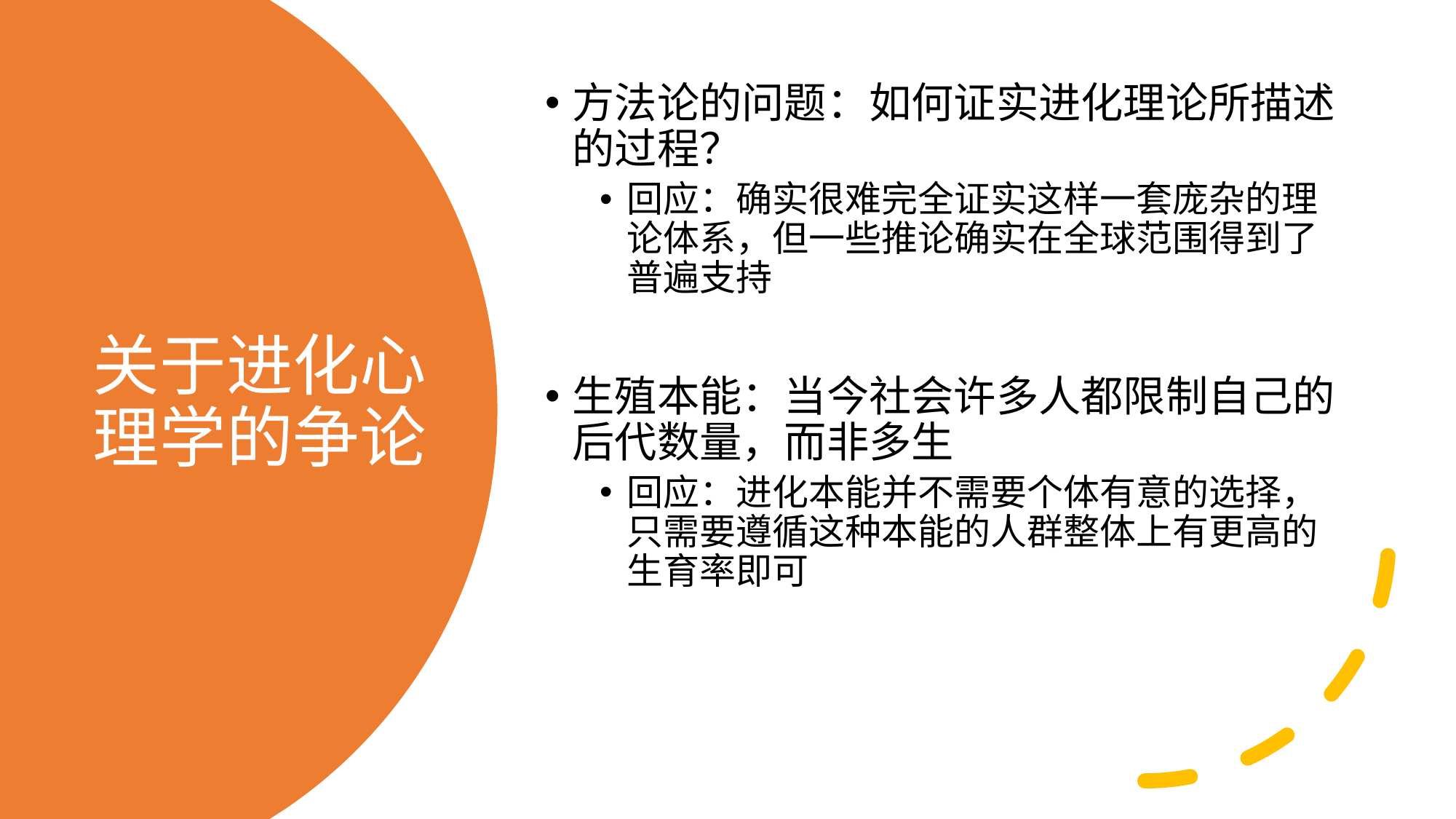

方法论的问题：如何证实进化理论所描述的过程？
回应：确实很难完全证实这样一套庞杂的理论体系，但一些推论确实在全球范围得到了普遍支持

生殖本能：当今社会许多人都限制自己的后代数量，而非多生
回应：进化本能并不需要个体有意的选择，只需要遵循这种本能的人群整体上有更高的生育率即可
# 关于进化心理学的争论